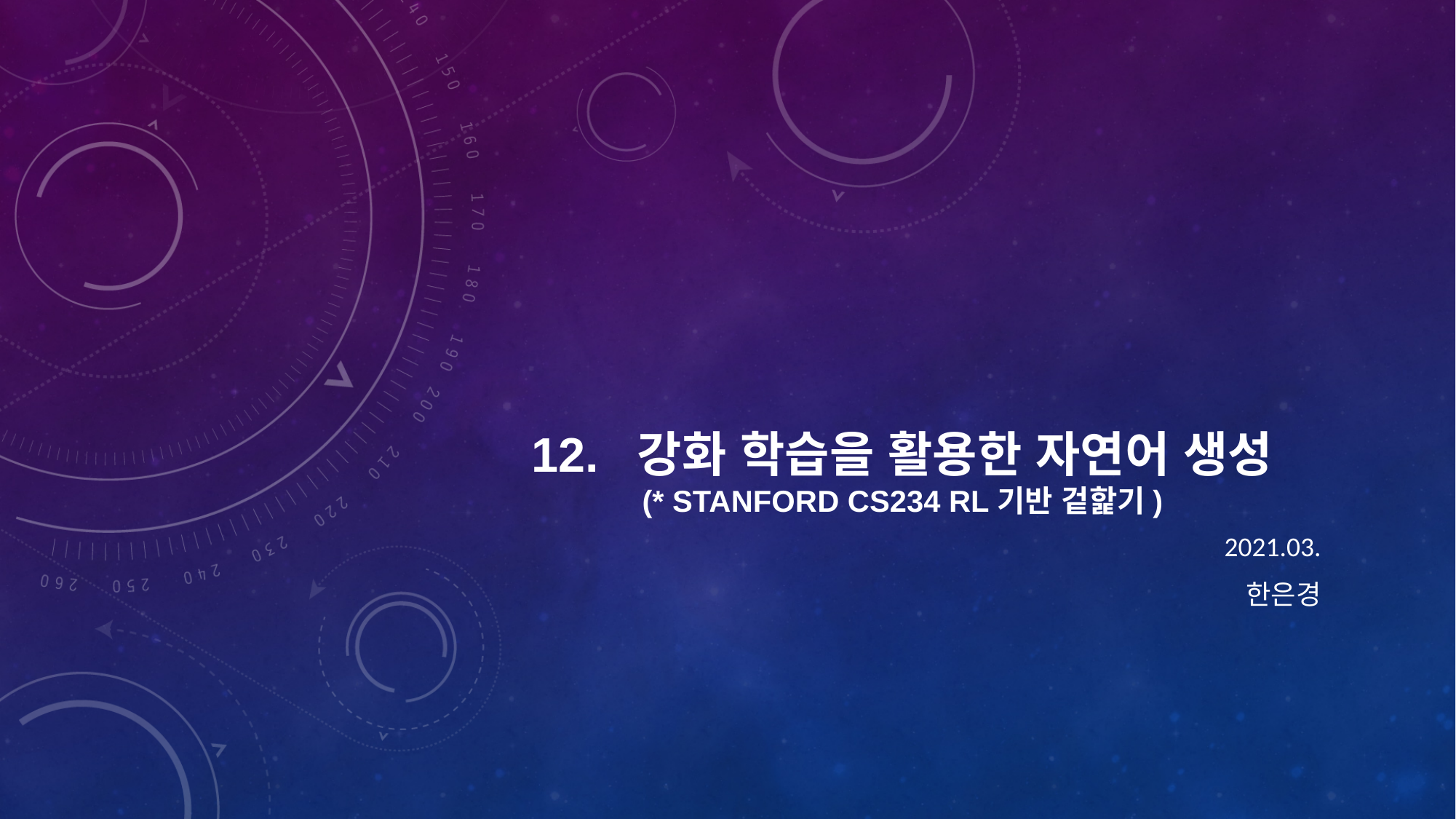

# 12.  강화 학습을 활용한 자연어 생성 (* Stanford cs234 rl기반 겉핥기)
2021.03.
한은경